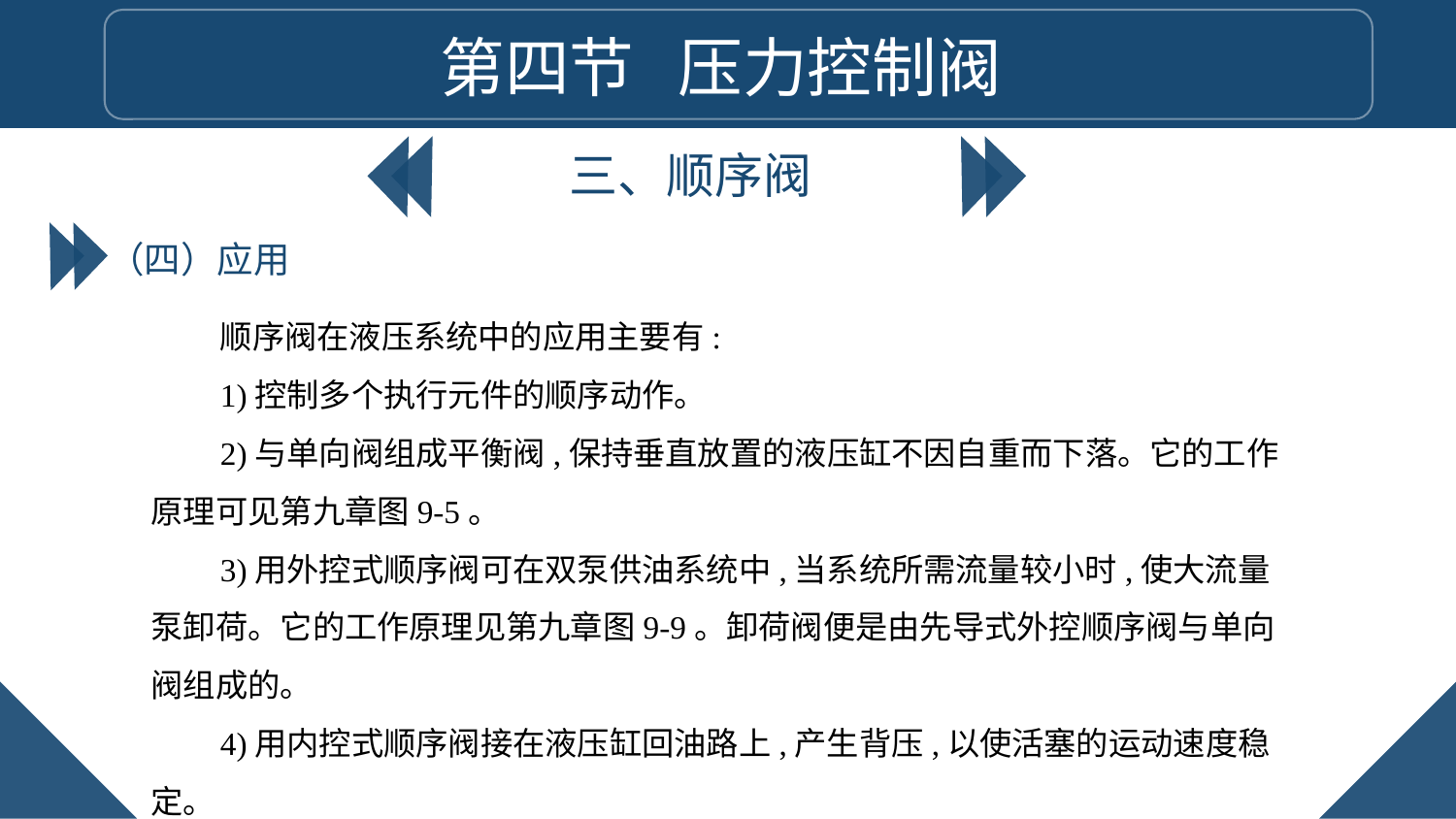

第四节   压力控制阀
三、顺序阀

（四）应用

顺序阀在液压系统中的应用主要有:
1)控制多个执行元件的顺序动作。
2)与单向阀组成平衡阀,保持垂直放置的液压缸不因自重而下落。它的工作原理可见第九章图9-5。
3)用外控式顺序阀可在双泵供油系统中,当系统所需流量较小时,使大流量泵卸荷。它的工作原理见第九章图9-9。卸荷阀便是由先导式外控顺序阀与单向阀组成的。
4)用内控式顺序阀接在液压缸回油路上,产生背压,以使活塞的运动速度稳定。